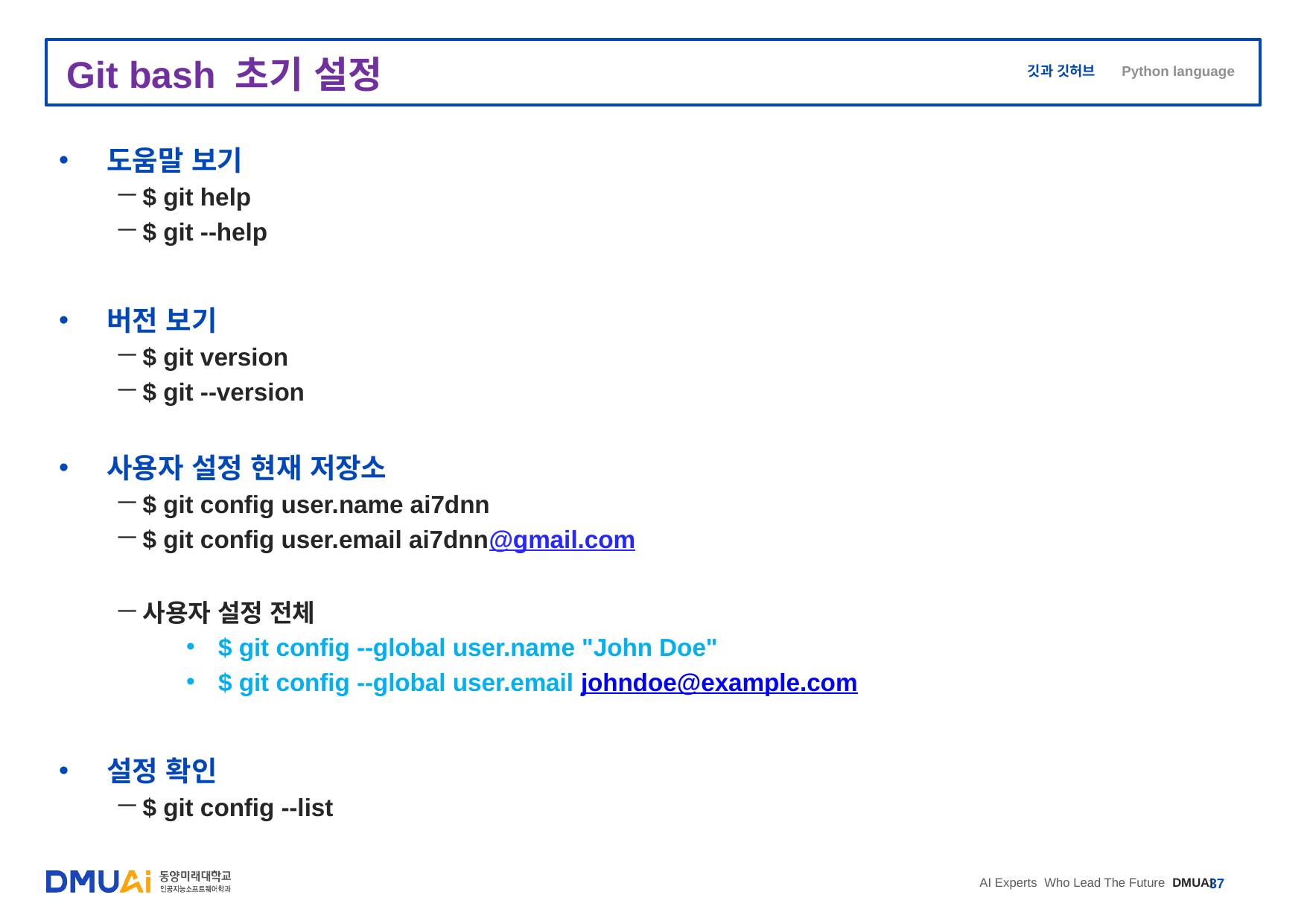

# Git bash 초기 설정
도움말 보기
$ git help
$ git --help

버전 보기
$ git version
$ git --version

사용자 설정 현재 저장소
$ git config user.name ai7dnn
$ git config user.email ai7dnn@gmail.com

사용자 설정 전체
$ git config --global user.name "John Doe"
$ git config --global user.email johndoe@example.com

설정 확인
$ git config --list